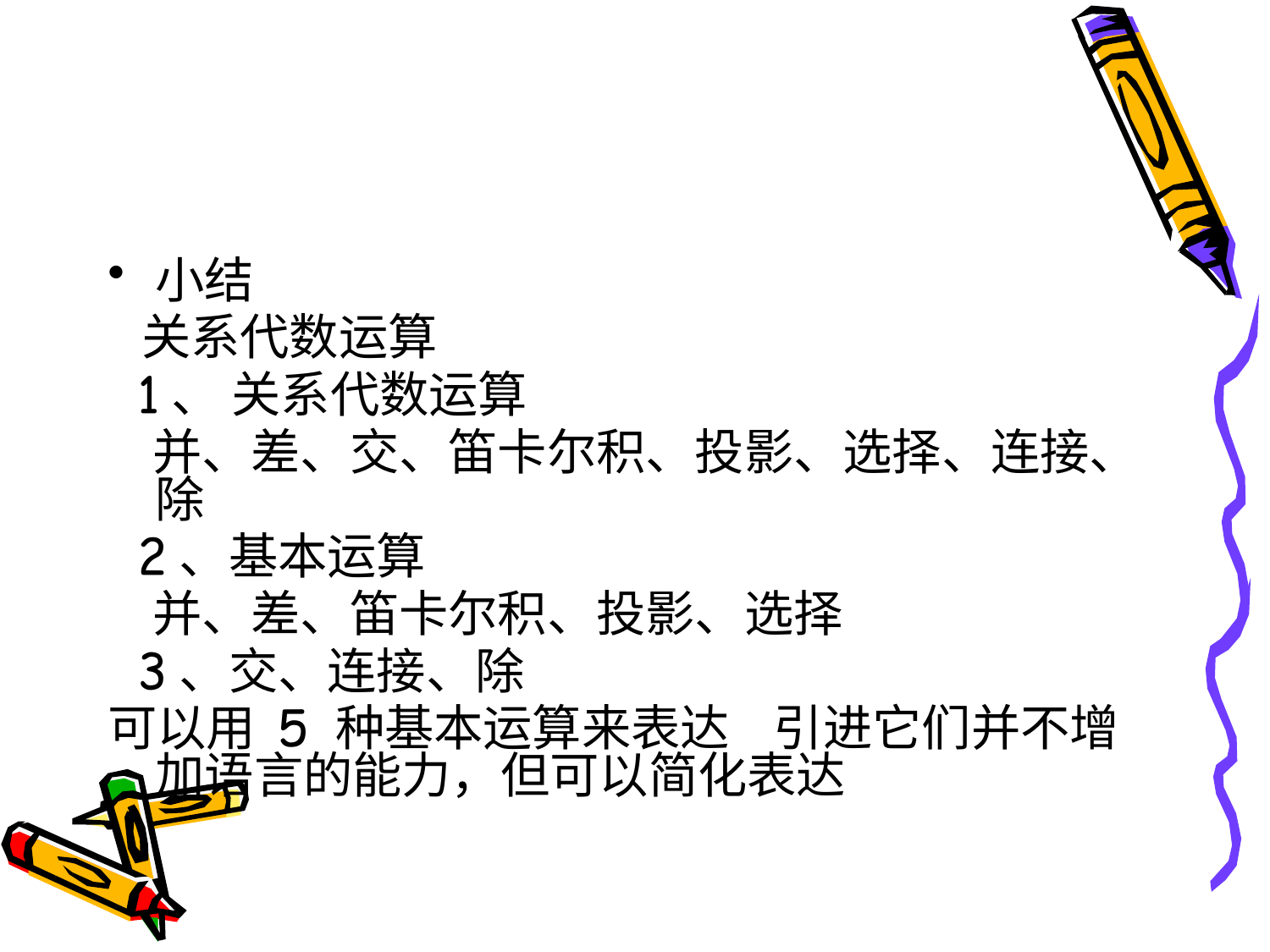

#
小结
  关系代数运算
  1、 关系代数运算
   并、差、交、笛卡尔积、投影、选择、连接、除
  2、基本运算
   并、差、笛卡尔积、投影、选择
  3、交、连接、除
可以用 5 种基本运算来表达    引进它们并不增加语言的能力，但可以简化表达